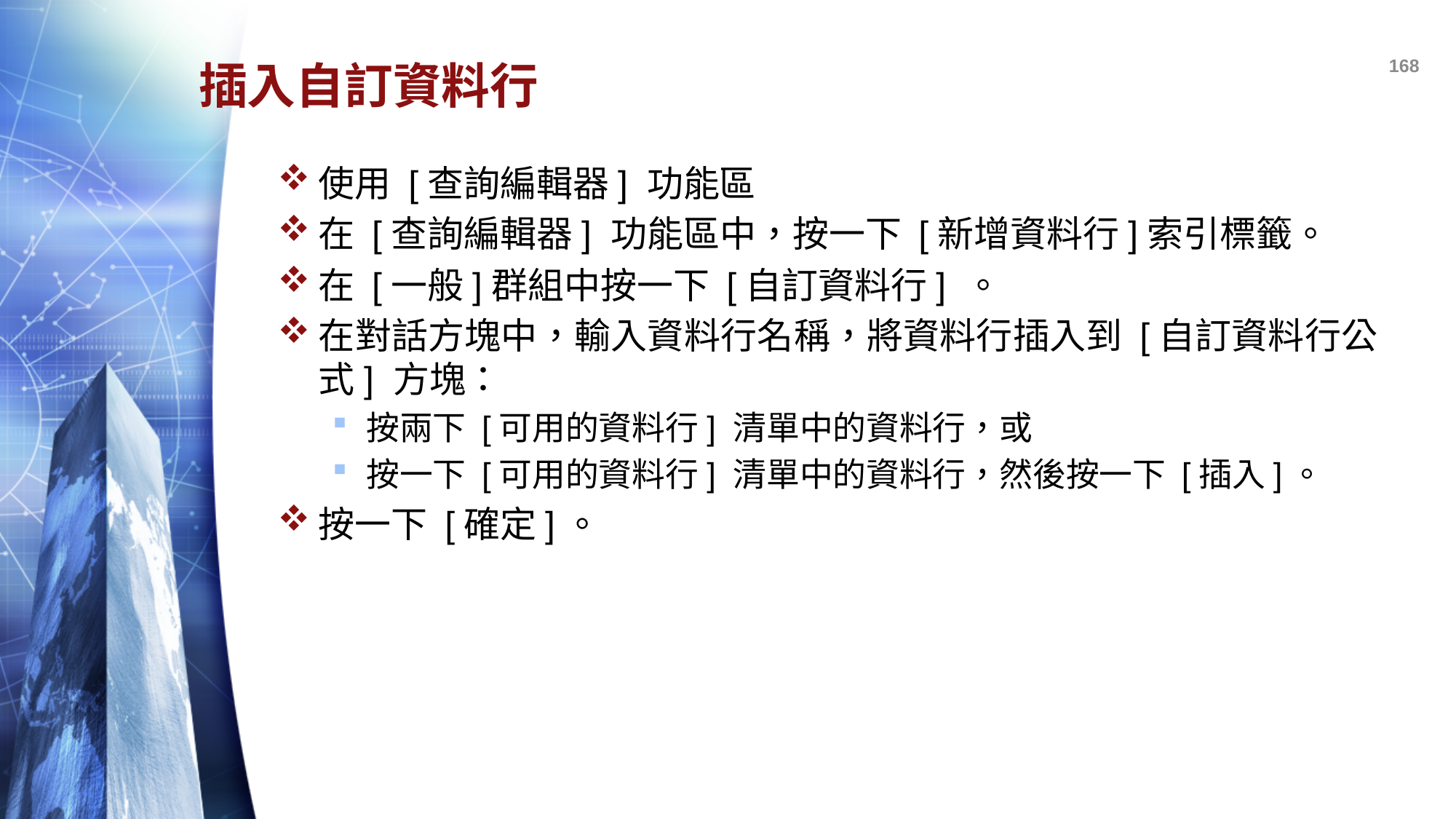

168
# 插入自訂資料行
使用 [查詢編輯器] 功能區
在 [查詢編輯器] 功能區中，按一下 [新增資料行]索引標籤。
在 [一般]群組中按一下 [自訂資料行] 。
在對話方塊中，輸入資料行名稱，將資料行插入到 [自訂資料行公式] 方塊：
按兩下 [可用的資料行] 清單中的資料行，或
按一下 [可用的資料行] 清單中的資料行，然後按一下 [插入]。
按一下 [確定]。